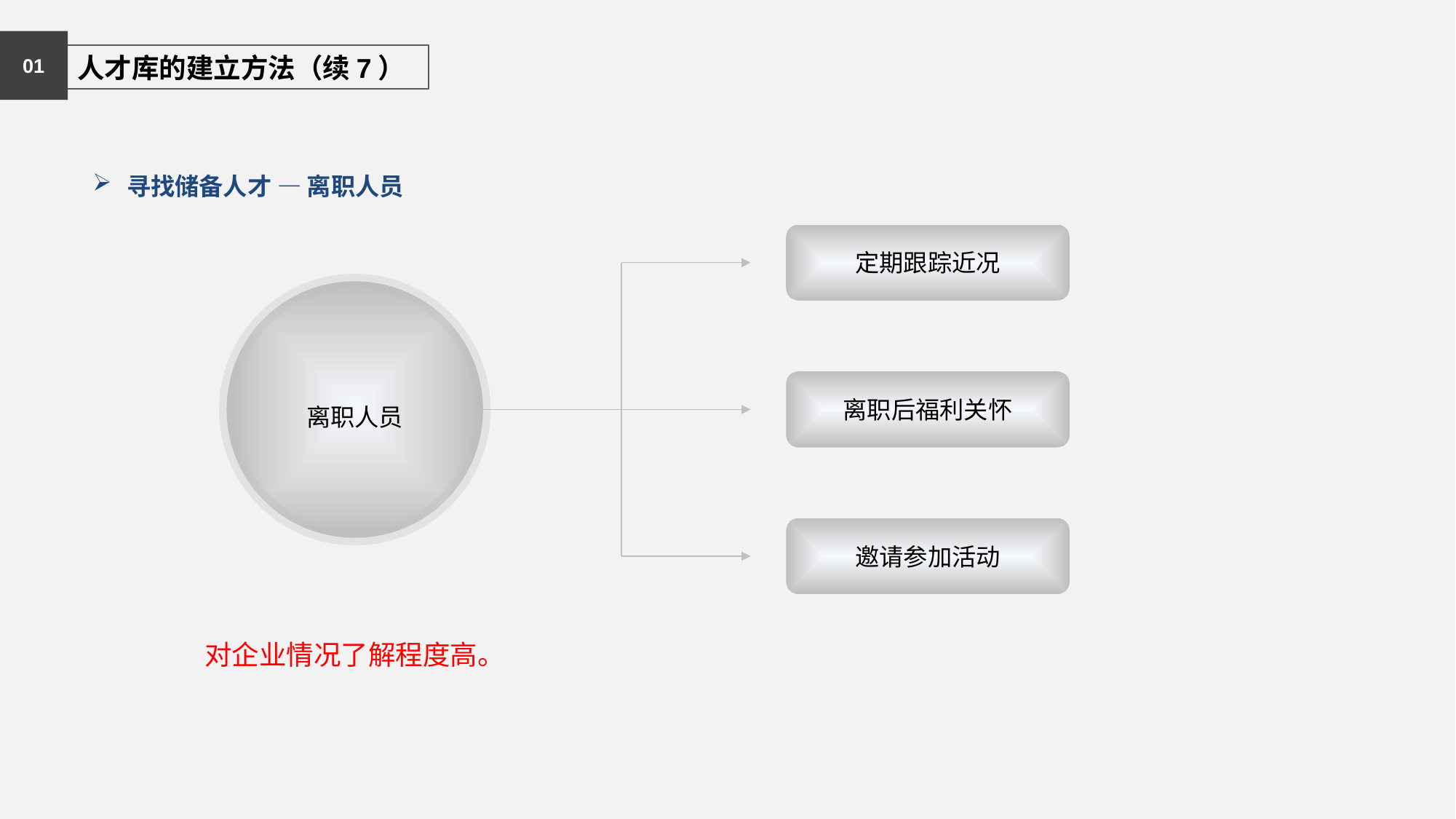

01
  人才库的建立方法（续7）
寻找储备人才 — 离职人员
定期跟踪近况
离职人员
离职后福利关怀
邀请参加活动
对企业情况了解程度高。